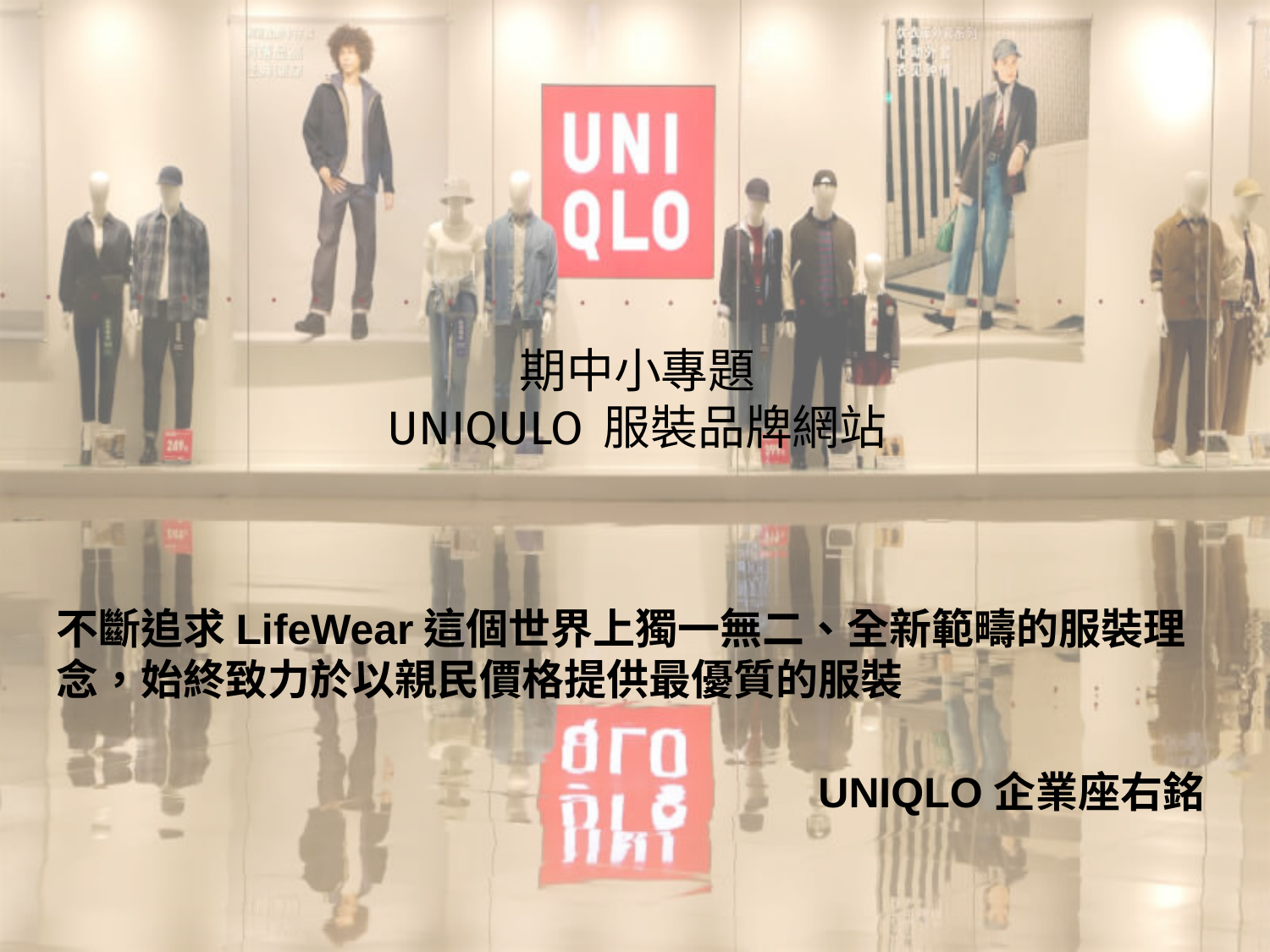

# 期中小專題 UNIQULO 服裝品牌網站
不斷追求LifeWear這個世界上獨一無二、全新範疇的服裝理念，始終致力於以親民價格提供最優質的服裝

						UNIQLO企業座右銘